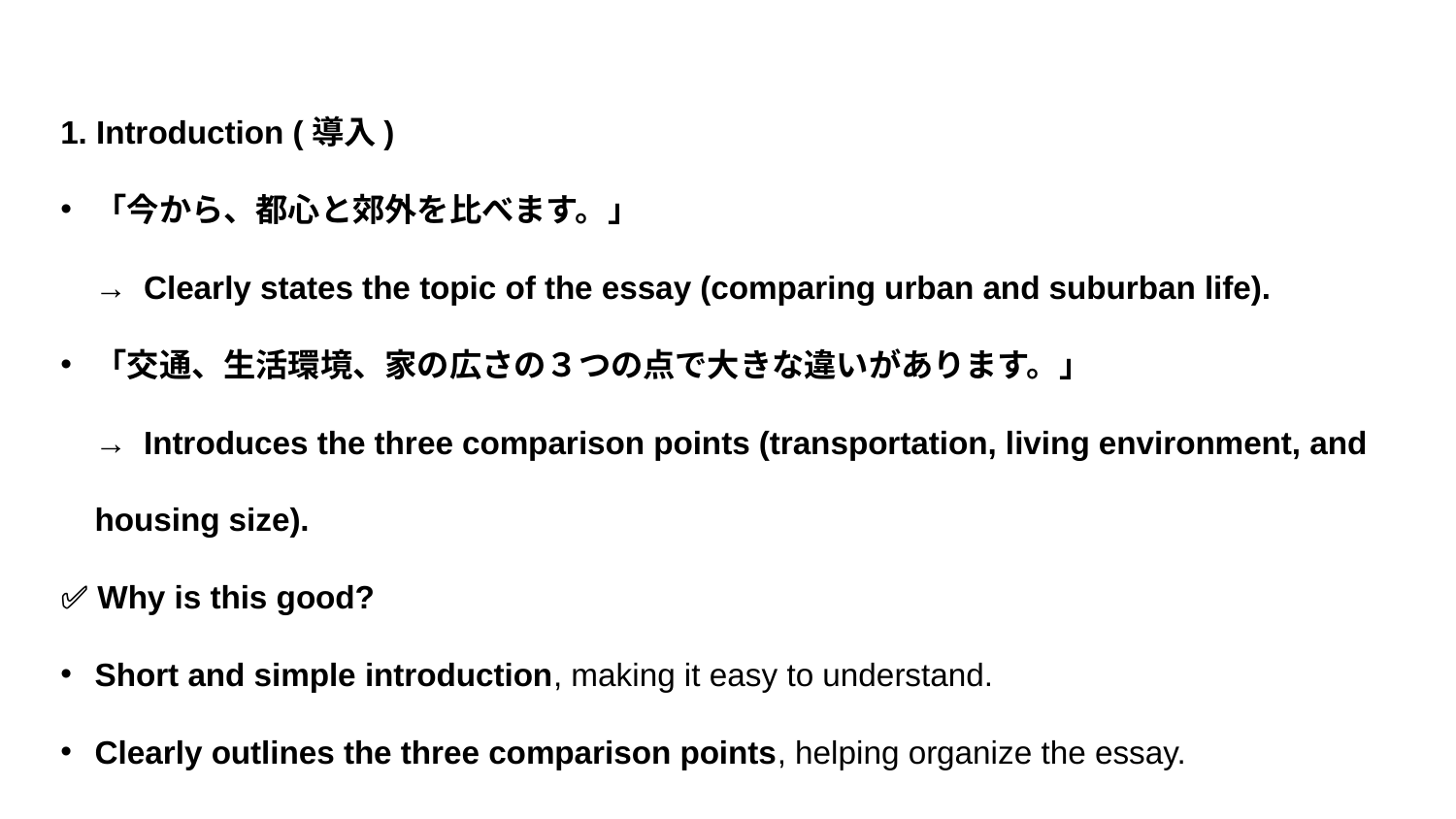

1. Introduction (導入)
「今から、都心と郊外を比べます。」
→ Clearly states the topic of the essay (comparing urban and suburban life).
「交通、生活環境、家の広さの３つの点で大きな違いがあります。」
→ Introduces the three comparison points (transportation, living environment, and housing size).
✅ Why is this good?
Short and simple introduction, making it easy to understand.
Clearly outlines the three comparison points, helping organize the essay.